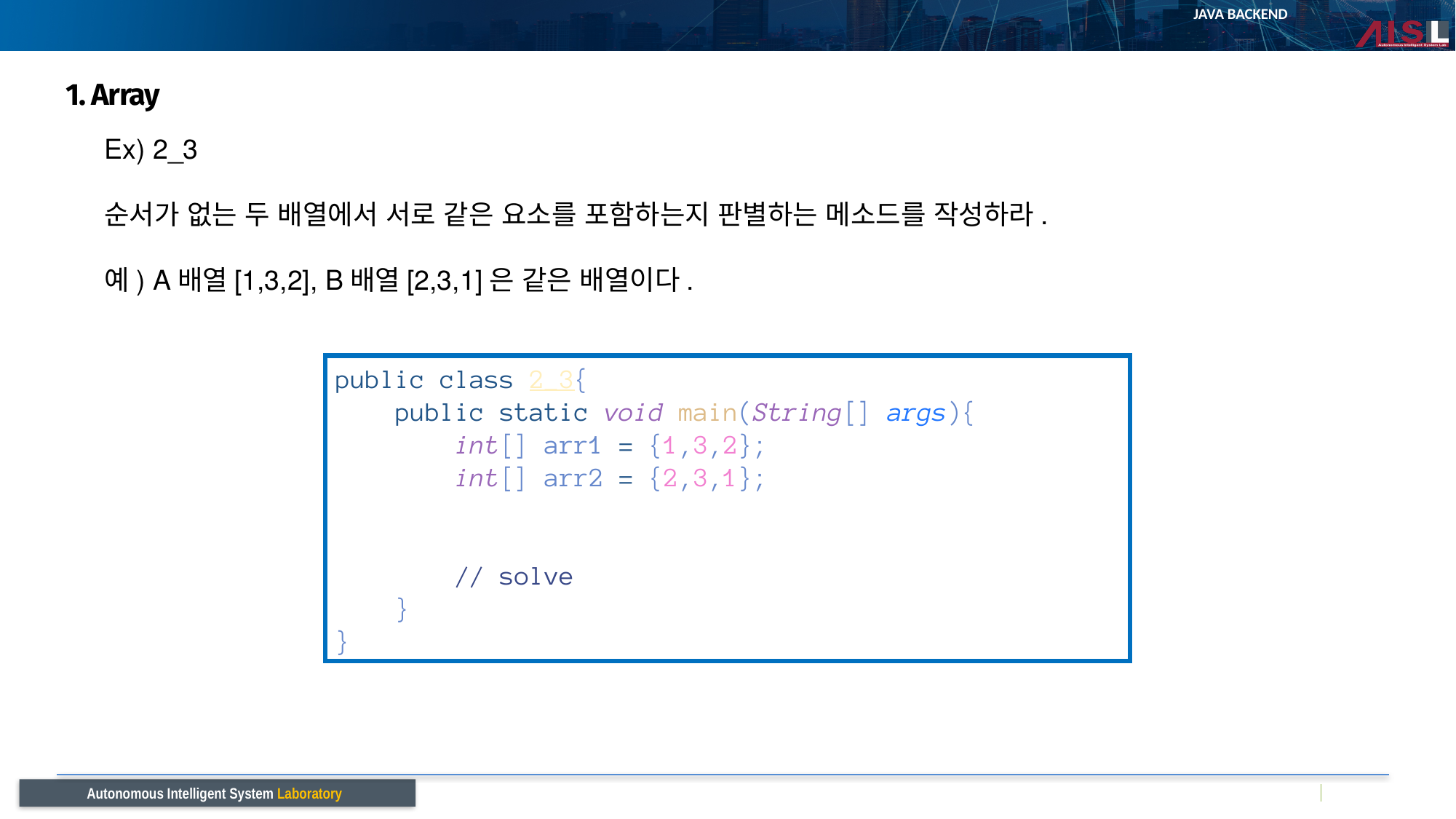

# 1. Array
Ex) 2_3

순서가 없는 두 배열에서 서로 같은 요소를 포함하는지 판별하는 메소드를 작성하라.

예) A배열[1,3,2], B배열[2,3,1]은 같은 배열이다.
public class 2_3{
    public static void main(String[] args){
        int[] arr1 = {1,3,2};
        int[] arr2 = {2,3,1};
        // solve
    }
}